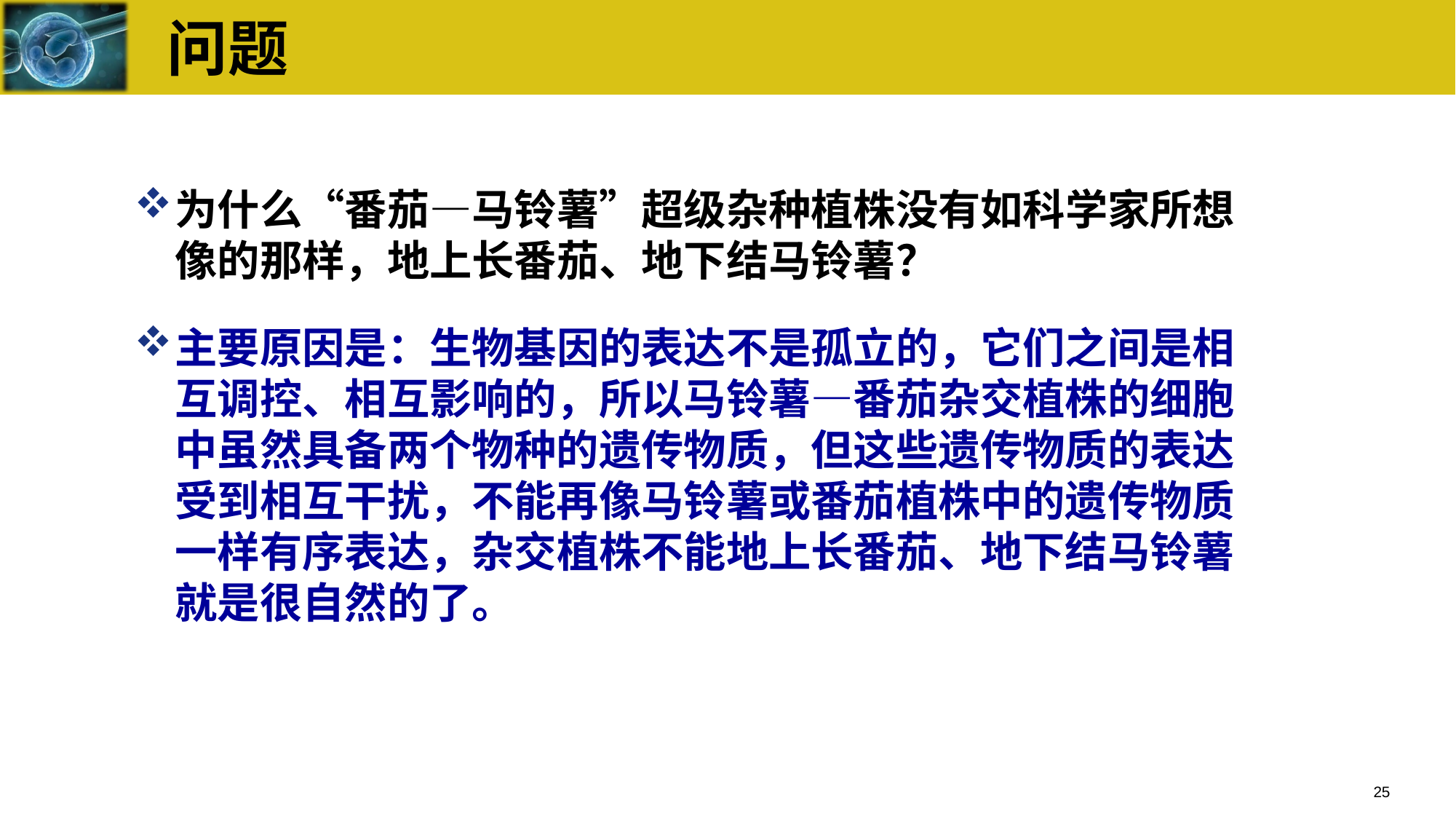

# 问题
为什么“番茄—马铃薯”超级杂种植株没有如科学家所想像的那样，地上长番茄、地下结马铃薯？
主要原因是：生物基因的表达不是孤立的，它们之间是相互调控、相互影响的，所以马铃薯—番茄杂交植株的细胞中虽然具备两个物种的遗传物质，但这些遗传物质的表达受到相互干扰，不能再像马铃薯或番茄植株中的遗传物质一样有序表达，杂交植株不能地上长番茄、地下结马铃薯就是很自然的了。
25